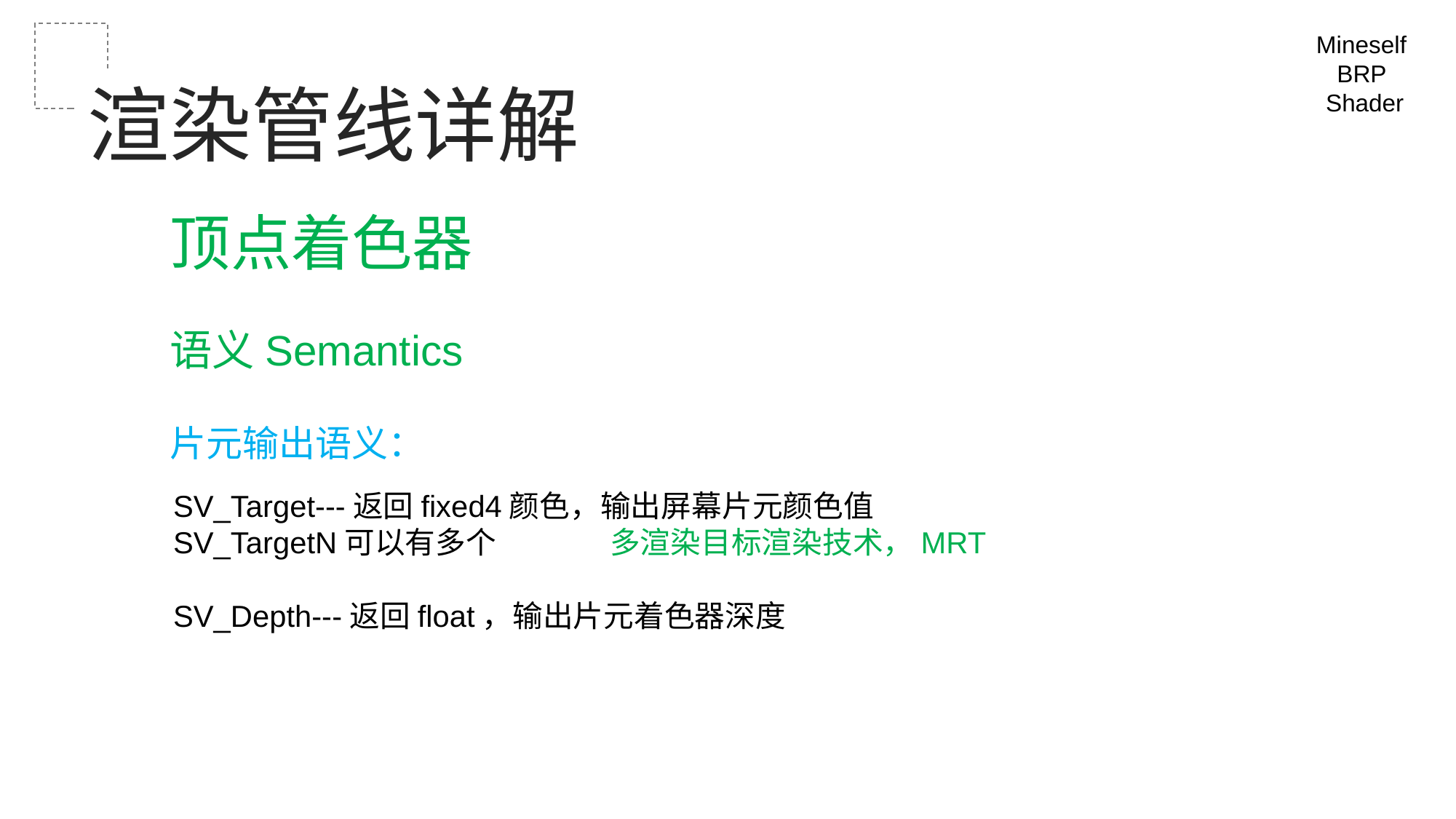

Mineself
BRP
Shader

渲染管线详解
顶点着色器
语义Semantics
片元输出语义：
SV_Target---返回fixed4颜色，输出屏幕片元颜色值
SV_TargetN可以有多个		多渲染目标渲染技术，MRT

SV_Depth---返回float，输出片元着色器深度